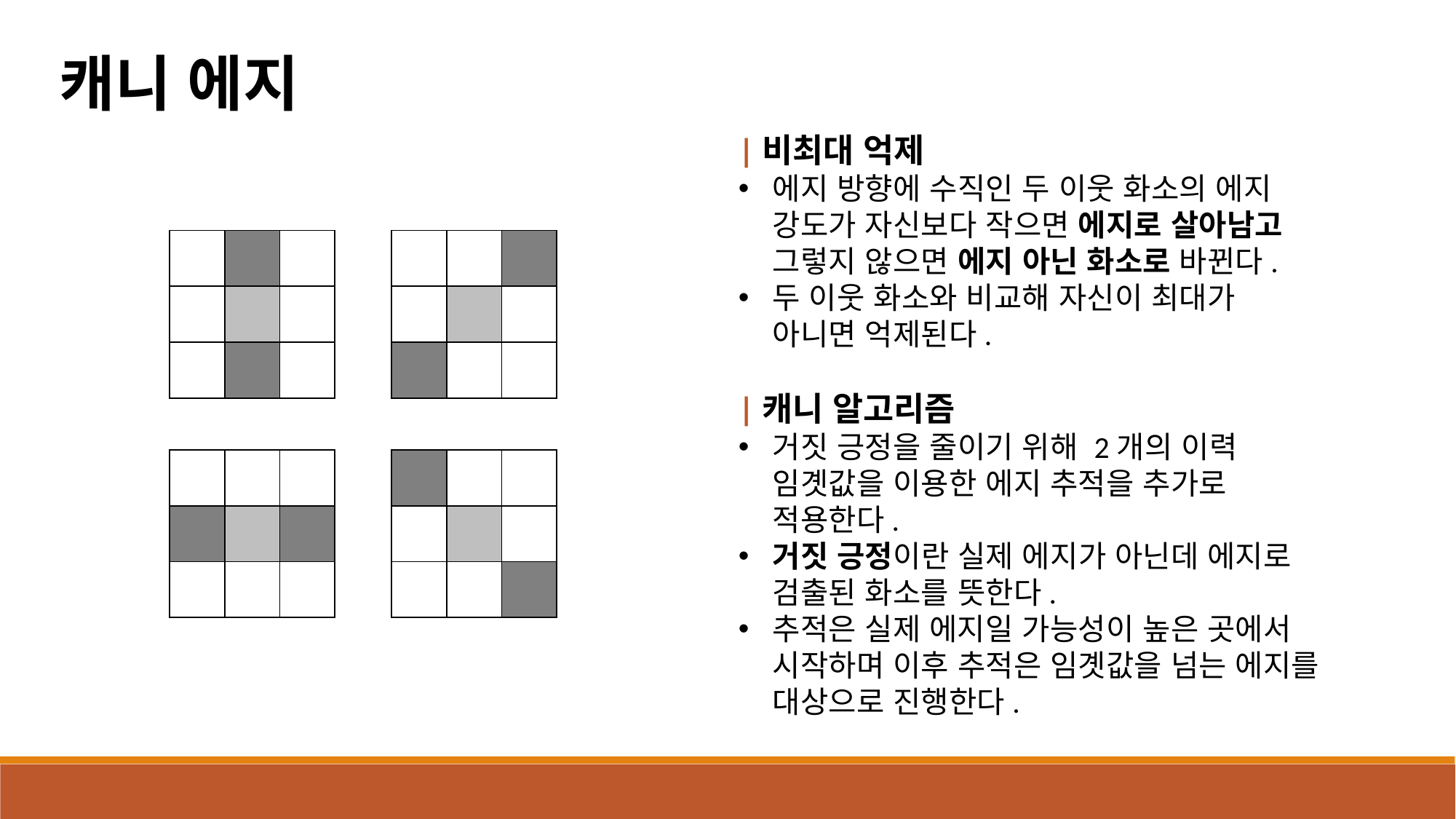

캐니 에지
|비최대 억제
에지 방향에 수직인 두 이웃 화소의 에지 강도가 자신보다 작으면 에지로 살아남고 그렇지 않으면 에지 아닌 화소로 바뀐다.
두 이웃 화소와 비교해 자신이 최대가 아니면 억제된다.

|캐니 알고리즘
거짓 긍정을 줄이기 위해 2개의 이력 임곗값을 이용한 에지 추적을 추가로 적용한다.
거짓 긍정이란 실제 에지가 아닌데 에지로 검출된 화소를 뜻한다.
추적은 실제 에지일 가능성이 높은 곳에서 시작하며 이후 추적은 임곗값을 넘는 에지를 대상으로 진행한다.

|  |  |  |
| --- | --- | --- |
|  |  |  |
|  |  |  |
|  |  |  |
| --- | --- | --- |
|  |  |  |
|  |  |  |
|  |  |  |
| --- | --- | --- |
|  |  |  |
|  |  |  |
|  |  |  |
| --- | --- | --- |
|  |  |  |
|  |  |  |